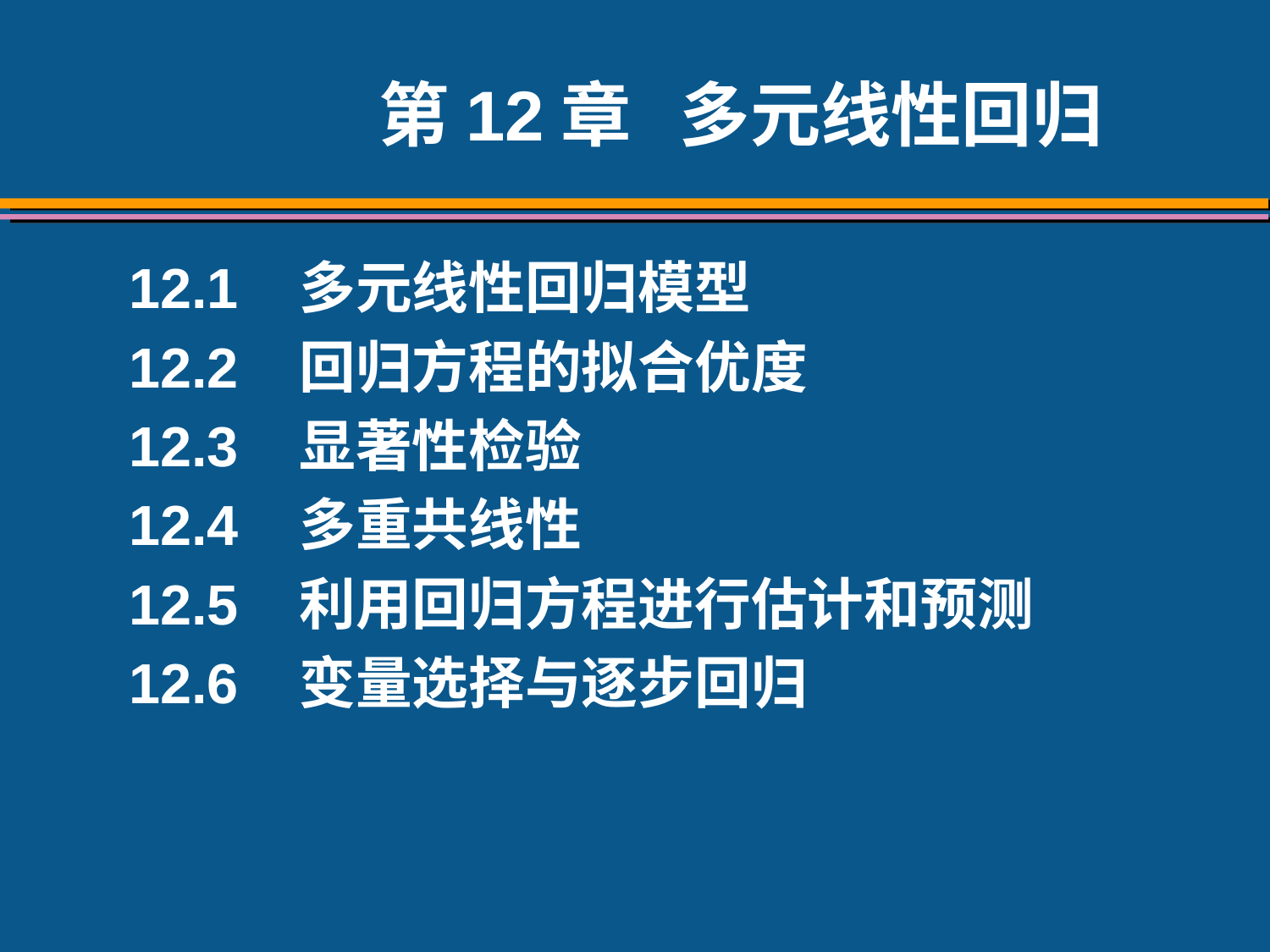

# 第12章   多元线性回归
12.1   多元线性回归模型
12.2   回归方程的拟合优度
12.3   显著性检验
12.4   多重共线性
12.5   利用回归方程进行估计和预测
12.6   变量选择与逐步回归